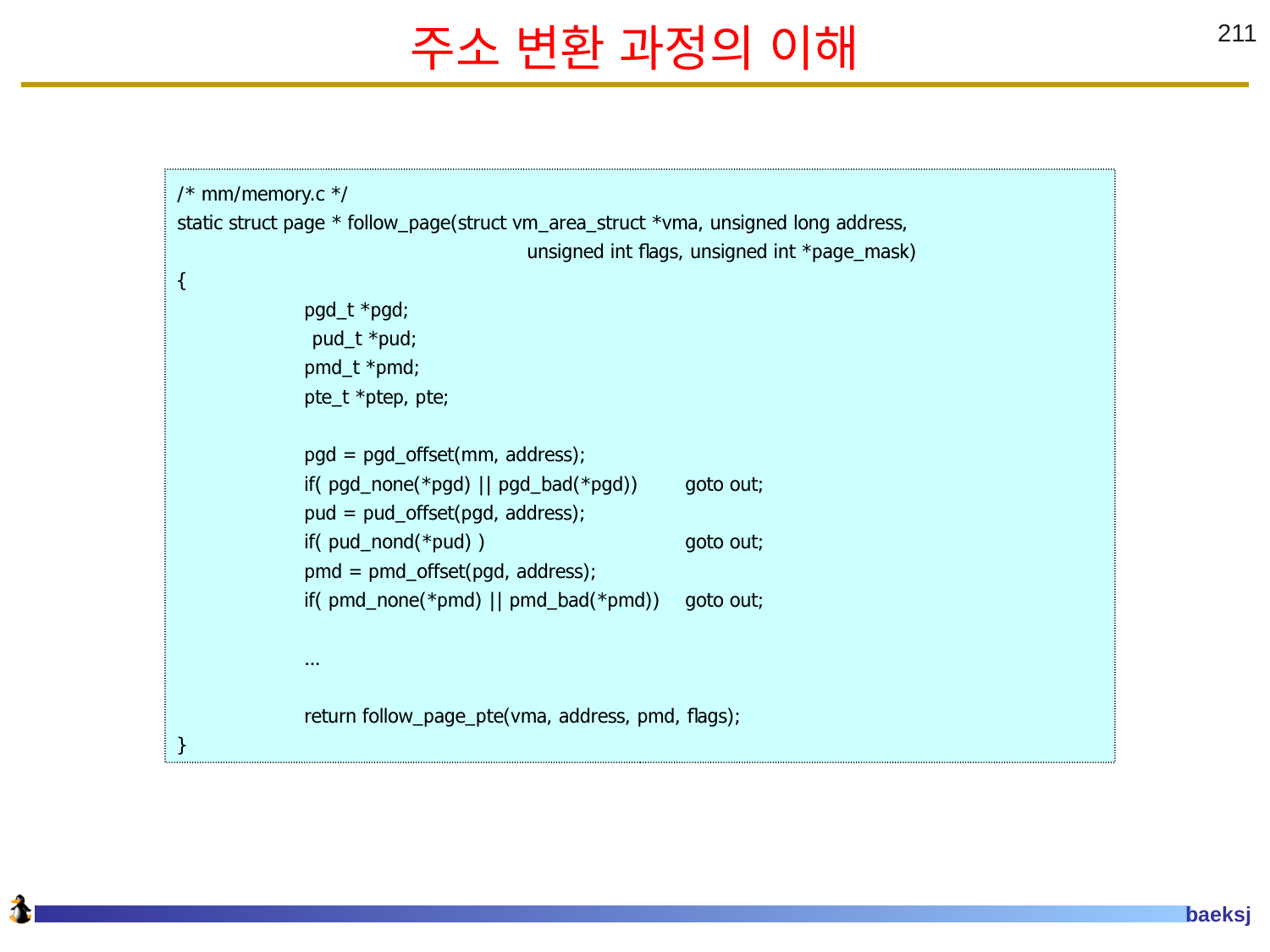

# 주소 변환 과정의 이해
211

/* mm/memory.c */
static struct page * follow_page(struct vm_area_struct *vma, unsigned long address,
                                                         unsigned int flags, unsigned int *page_mask)
{
	pgd_t *pgd;
                      pud_t *pud;
	pmd_t *pmd;
	pte_t *ptep, pte;

	pgd = pgd_offset(mm, address);
	if( pgd_none(*pgd) || pgd_bad(*pgd))	goto out;
	pud = pud_offset(pgd, address);
	if( pud_nond(*pud) ) 		goto out;
	pmd = pmd_offset(pgd, address);
	if( pmd_none(*pmd) || pmd_bad(*pmd))	goto out;

	…

	return follow_page_pte(vma, address, pmd, flags);
}